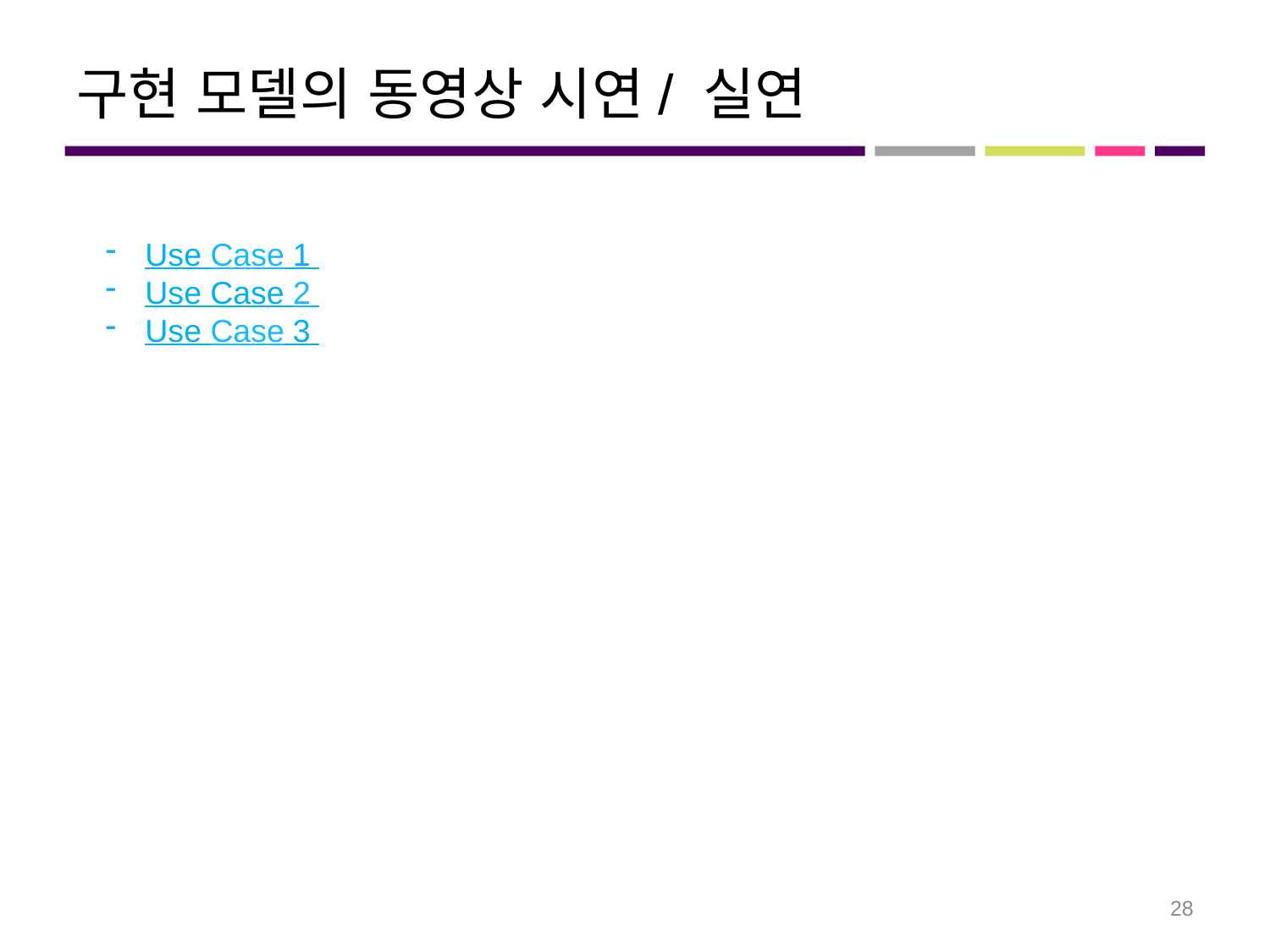

# 구현 모델의 동영상 시연/ 실연

Use Case 1
Use Case 2
Use Case 3
28